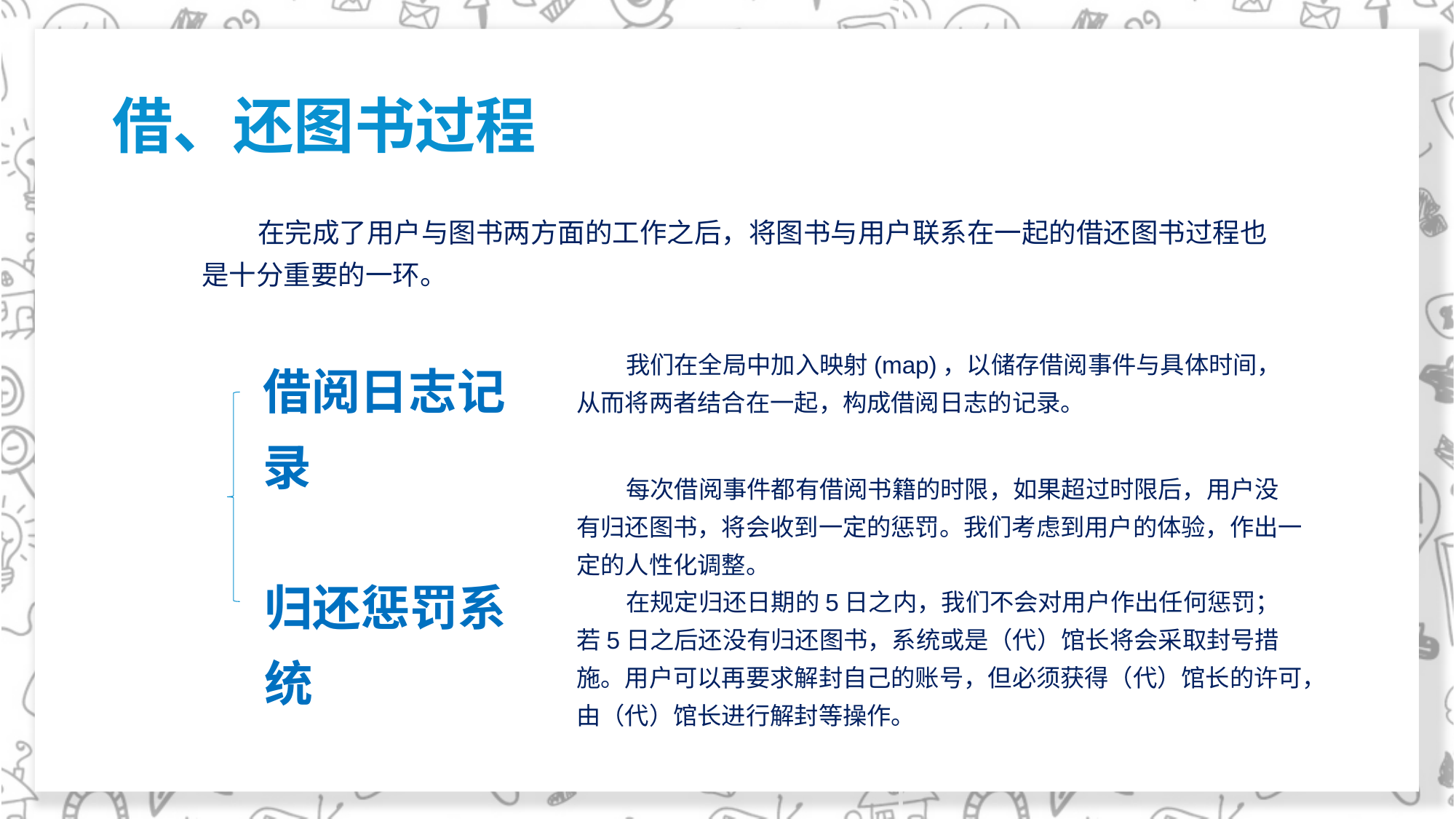

# 借、还图书过程
        在完成了用户与图书两方面的工作之后，将图书与用户联系在一起的借还图书过程也是十分重要的一环。
        我们在全局中加入映射(map)，以储存借阅事件与具体时间，从而将两者结合在一起，构成借阅日志的记录。
借阅日志记录

归还惩罚系统
        每次借阅事件都有借阅书籍的时限，如果超过时限后，用户没有归还图书，将会收到一定的惩罚。我们考虑到用户的体验，作出一定的人性化调整。
        在规定归还日期的5日之内，我们不会对用户作出任何惩罚；若5日之后还没有归还图书，系统或是（代）馆长将会采取封号措施。用户可以再要求解封自己的账号，但必须获得（代）馆长的许可，由（代）馆长进行解封等操作。